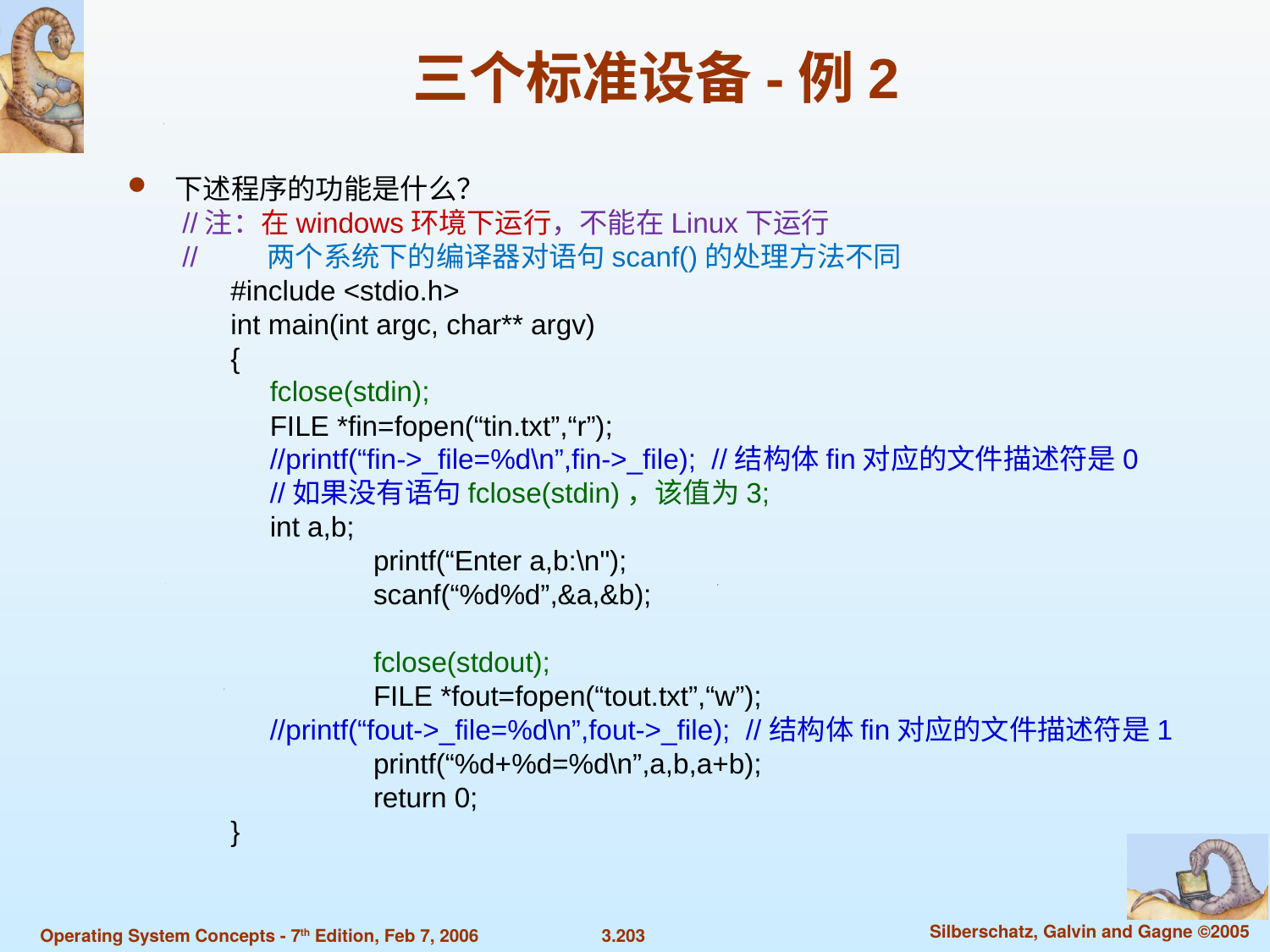

# 三个标准设备-例2
下述程序的功能是什么？
       //注：在windows环境下运行，不能在Linux下运行
       //        两个系统下的编译器对语句scanf()的处理方法不同
#include <stdio.h>
int main(int argc, char** argv)
{
     fclose(stdin);
     FILE *fin=fopen(“tin.txt”,“r”);
     //printf(“fin->_file=%d\n”,fin->_file);  //结构体fin对应的文件描述符是0
     //如果没有语句fclose(stdin)，该值为3;
     int a,b;
	  printf(“Enter a,b:\n");
	  scanf(“%d%d”,&a,&b);

	  fclose(stdout);
	  FILE *fout=fopen(“tout.txt”,“w”);
     //printf(“fout->_file=%d\n”,fout->_file);  //结构体fin对应的文件描述符是1
	  printf(“%d+%d=%d\n”,a,b,a+b);
	  return 0;
}